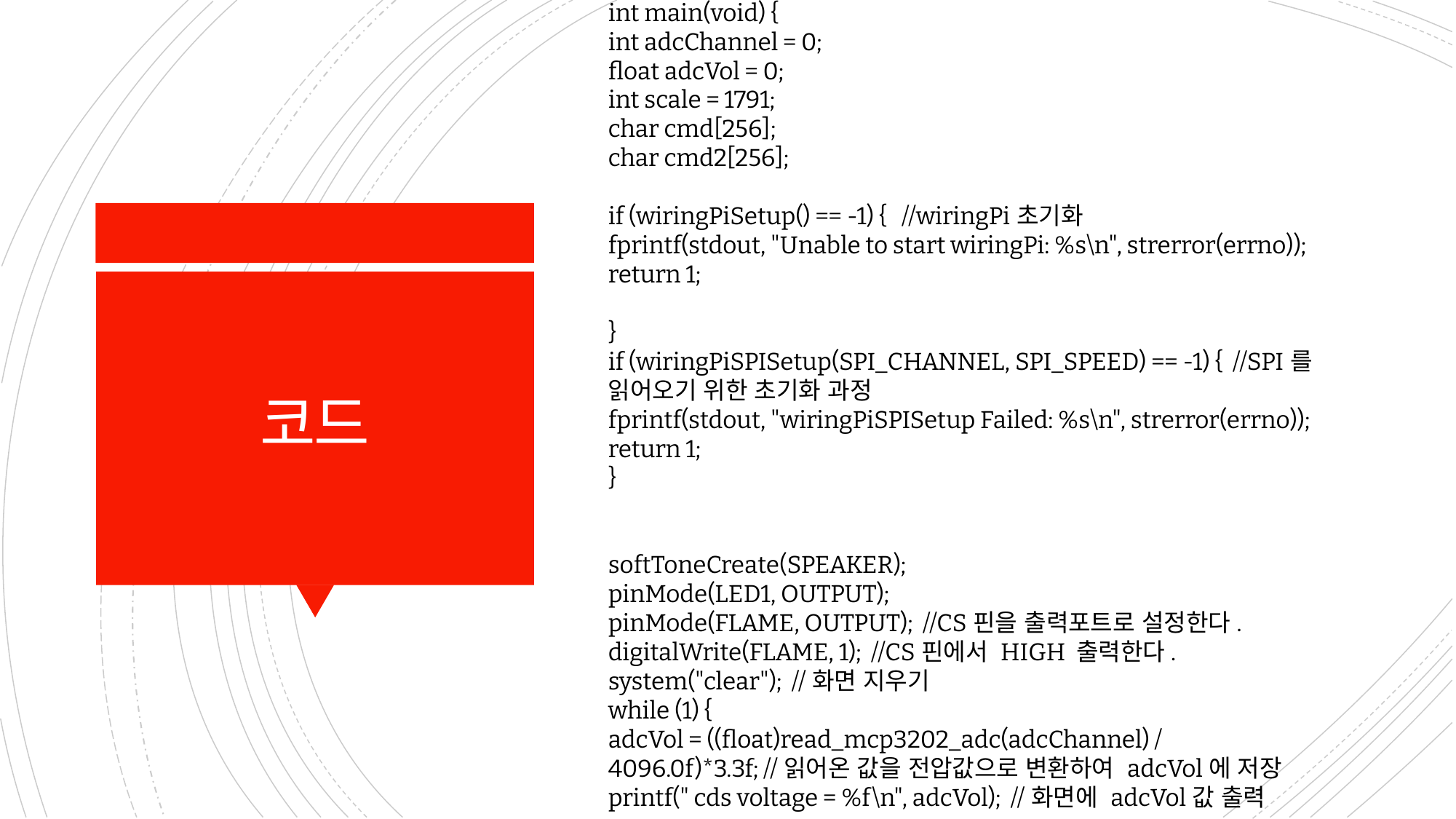

int main(void) {
int adcChannel = 0;
float adcVol = 0;
int scale = 1791;
char cmd[256];
char cmd2[256];

if (wiringPiSetup() == -1) {   //wiringPi초기화
fprintf(stdout, "Unable to start wiringPi: %s\n", strerror(errno));
return 1;

}
if (wiringPiSPISetup(SPI_CHANNEL, SPI_SPEED) == -1) {  //SPI를 읽어오기 위한 초기화 과정
fprintf(stdout, "wiringPiSPISetup Failed: %s\n", strerror(errno));
return 1;
}

softToneCreate(SPEAKER);
pinMode(LED1, OUTPUT);
pinMode(FLAME, OUTPUT);  //CS핀을 출력포트로 설정한다.
digitalWrite(FLAME, 1);  //CS핀에서 HIGH 출력한다.
system("clear");  //화면 지우기
while (1) {
adcVol = ((float)read_mcp3202_adc(adcChannel) / 4096.0f)*3.3f; //읽어온 값을 전압값으로 변환하여 adcVol에 저장
printf(" cds voltage = %f\n", adcVol);  //화면에 adcVol값 출력

# 코드